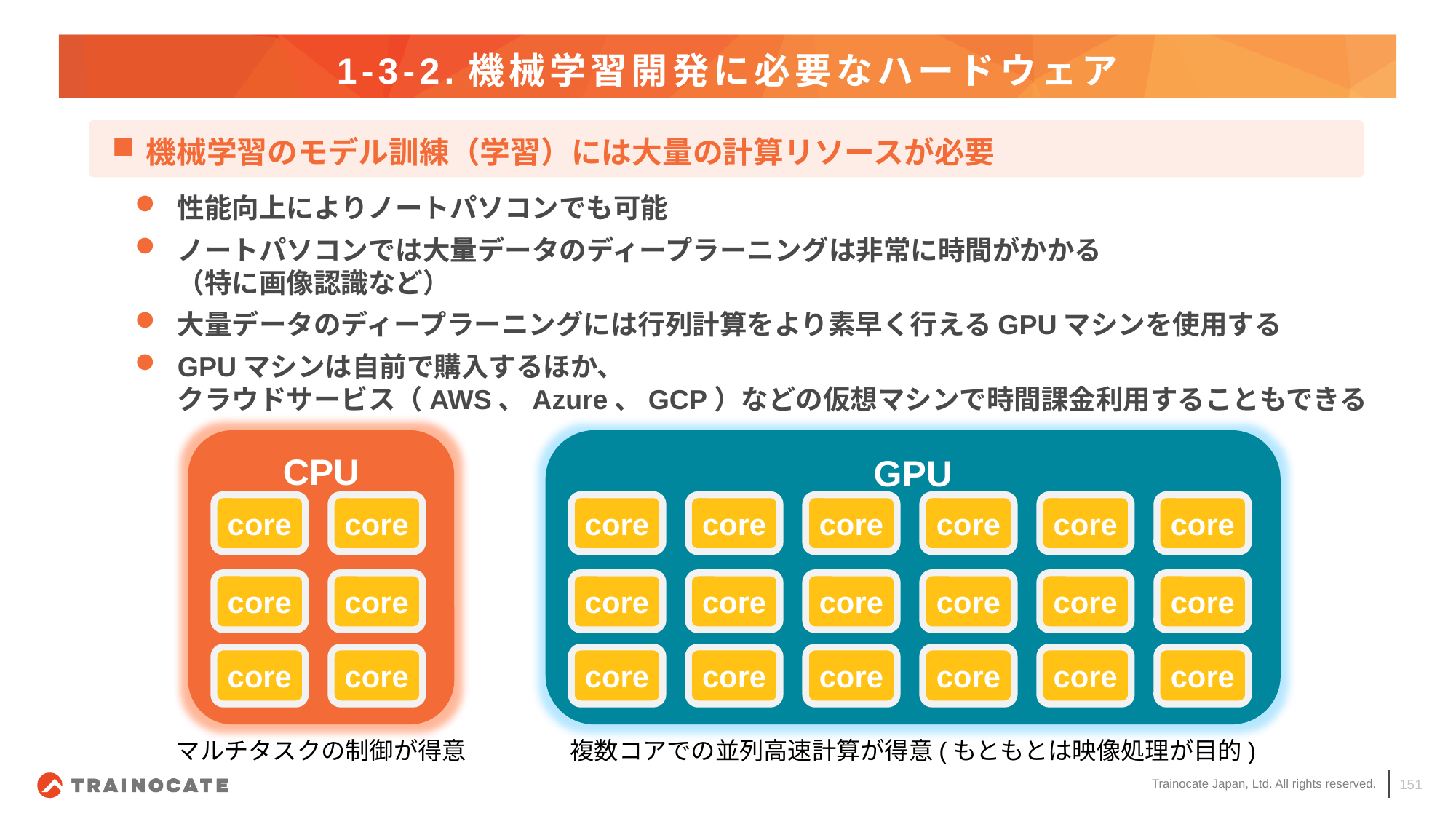

# 1-3-2.機械学習開発に必要なハードウェア
機械学習のモデル訓練（学習）には大量の計算リソースが必要
性能向上によりノートパソコンでも可能
ノートパソコンでは大量データのディープラーニングは非常に時間がかかる
（特に画像認識など）
大量データのディープラーニングには行列計算をより素早く行えるGPUマシンを使用する
GPUマシンは自前で購入するほか、
クラウドサービス（AWS、Azure、GCP）などの仮想マシンで時間課金利用することもできる
CPU
GPU
core
core
core
core
core
core
core
core
core
core
core
core
core
core
core
core
core
core
core
core
core
core
core
core
マルチタスクの制御が得意
複数コアでの並列高速計算が得意(もともとは映像処理が目的)
151